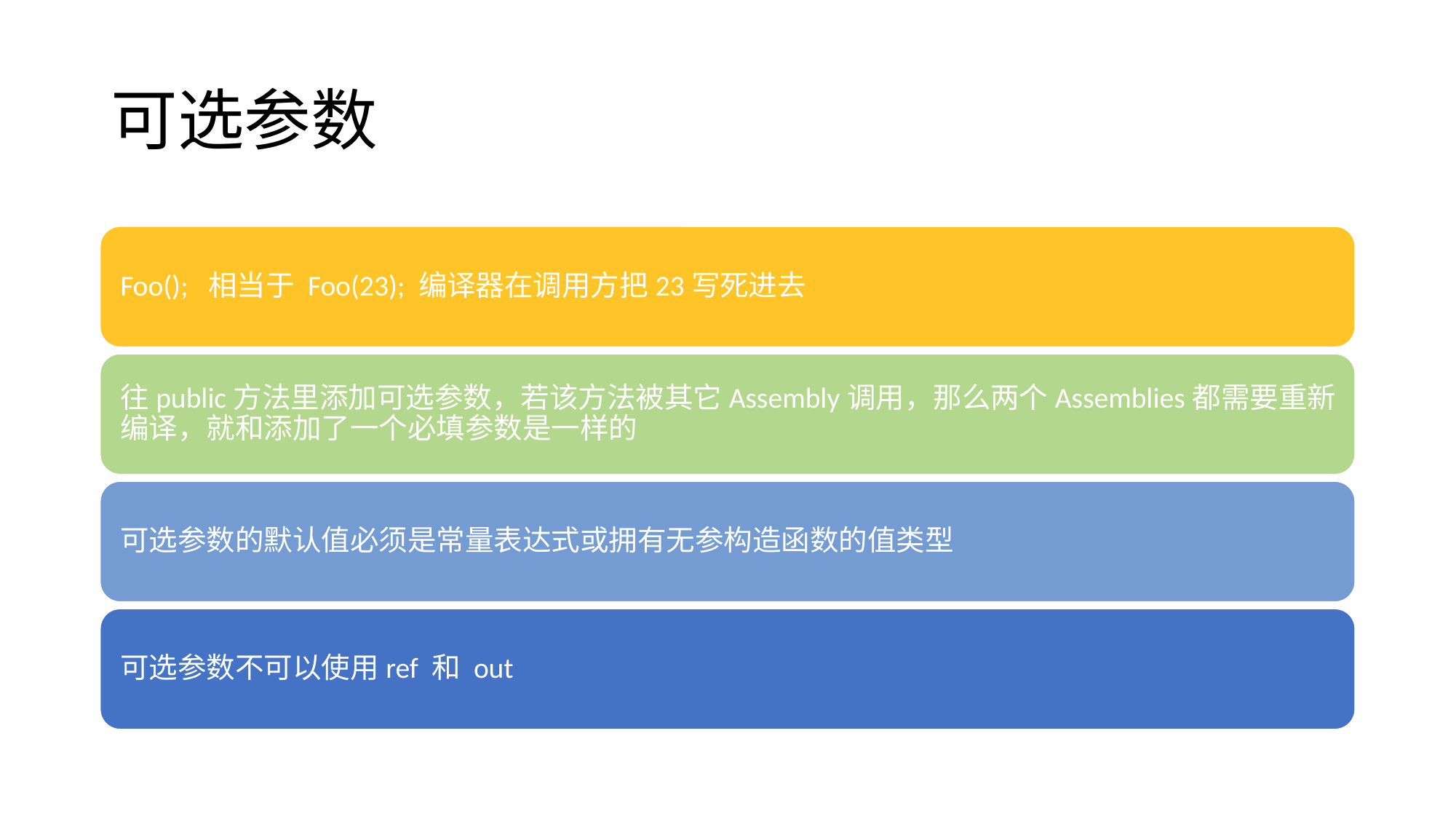

# 可选参数
Foo();  相当于 Foo(23); 编译器在调用方把23写死进去
往public方法里添加可选参数，若该方法被其它Assembly调用，那么两个Assemblies都需要重新编译，就和添加了一个必填参数是一样的
可选参数的默认值必须是常量表达式或拥有无参构造函数的值类型
可选参数不可以使用ref 和 out